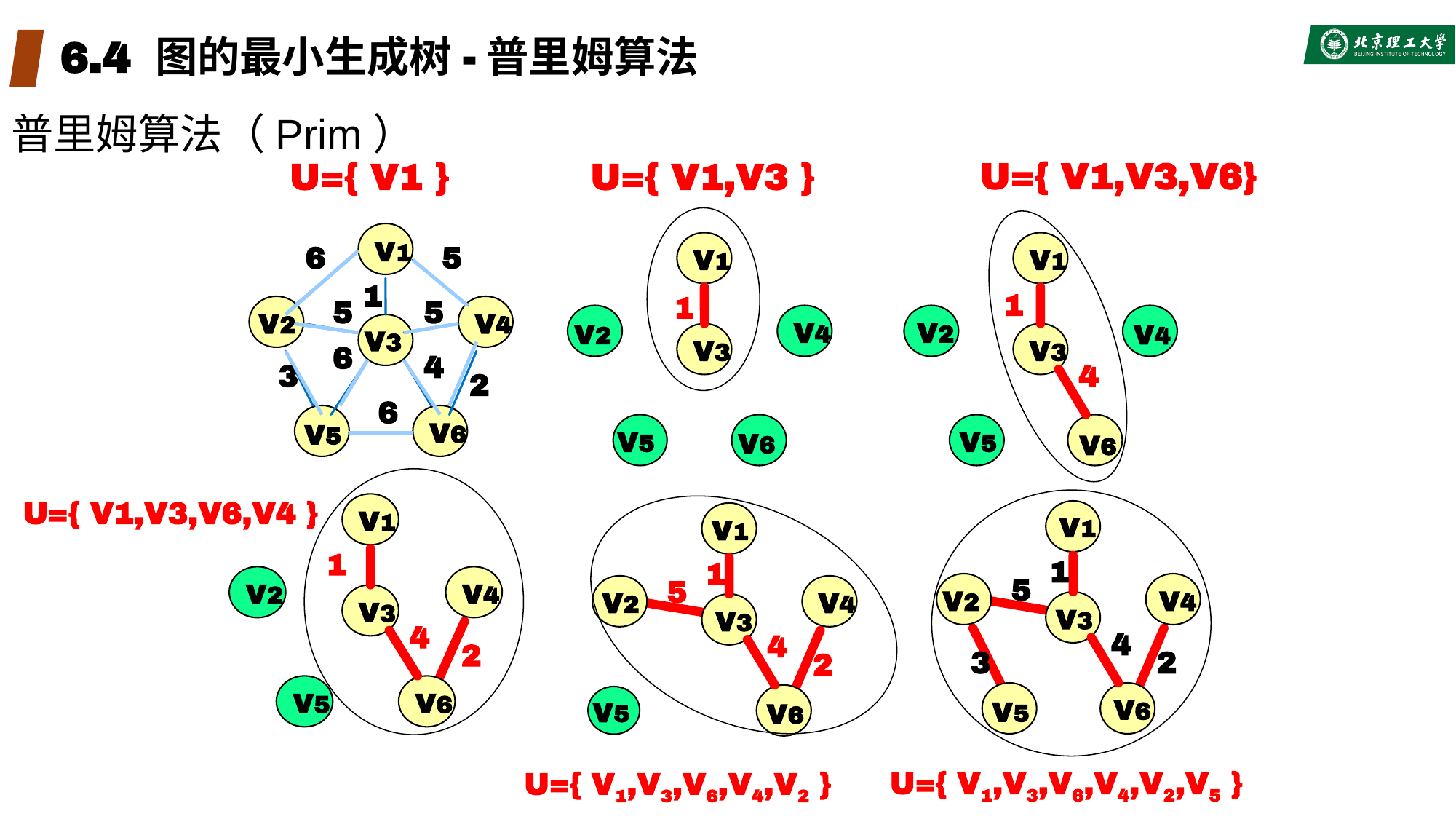

# 6.4 图的最小生成树-普里姆算法
普里姆算法（Prim）
U={ V1,V3,V6}
U={ V1 }
U={ V1,V3 }

V1

V2

V4

V3

V5

V6

6
5
1
5
5
6
4
3
2
6

V1

V2

V4

V3

V5

V6
1

V1

V2

V4

V3

V5

V6
1

4

U={ V1,V3,V6,V4 }

V1

V2

V4

V3

V5

V6
1

4

2

V1

V2

V4

V3

V5

V6
1

4

2
5

3

V1

V2

V4

V3

V6

V5
1

4

2
5

U={ V1,V3,V6,V4,V2,V5 }
U={ V1,V3,V6,V4,V2 }